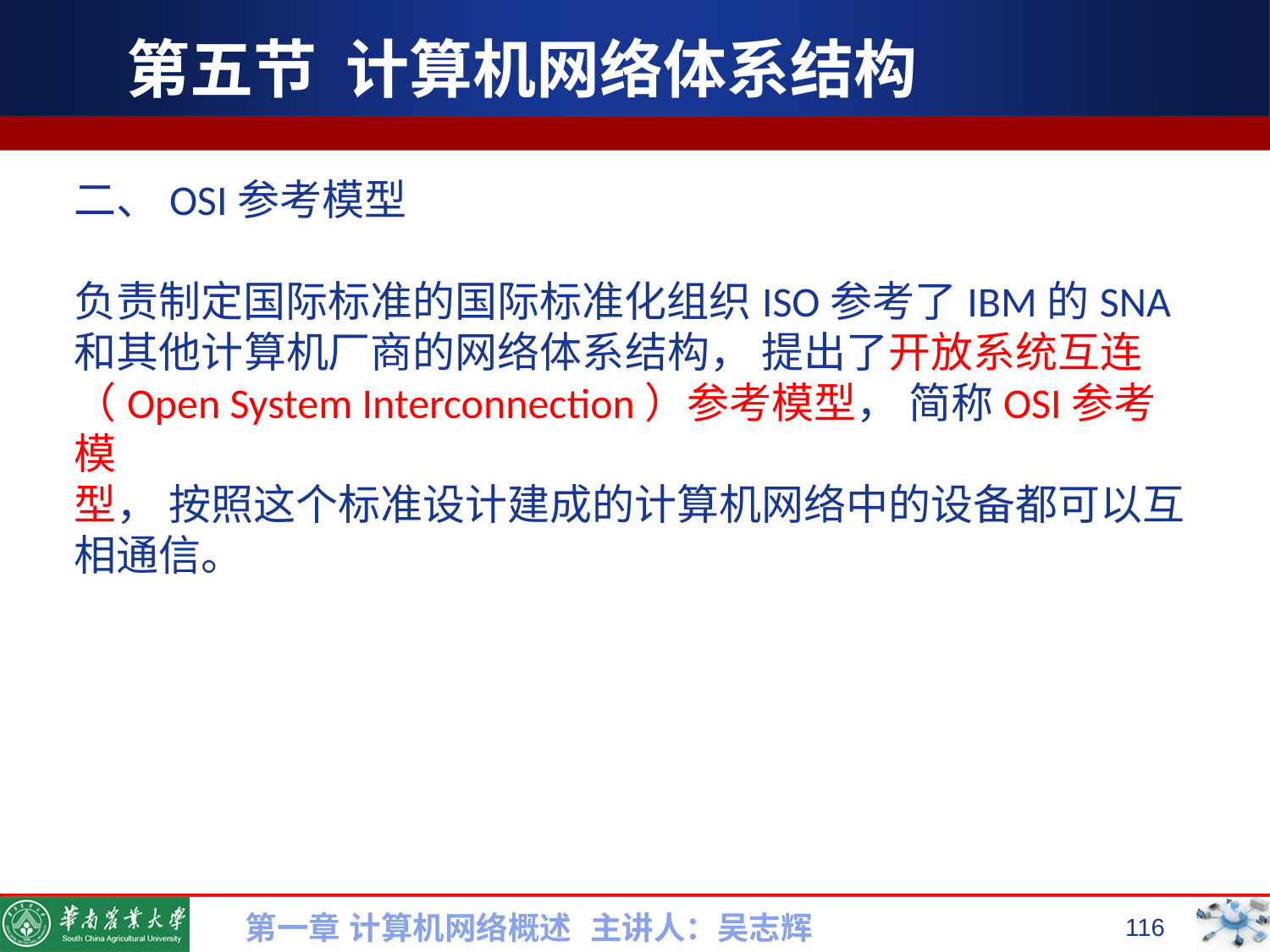

# 第五节  计算机网络体系结构
二、OSI参考模型

负责制定国际标准的国际标准化组织ISO参考了IBM的SNA和其他计算机厂商的网络体系结构， 提出了开放系统互连（Open System Interconnection）参考模型， 简称OSI参考模
型， 按照这个标准设计建成的计算机网络中的设备都可以互相通信。

第一章 计算机网络概述  主讲人：吴志辉
116